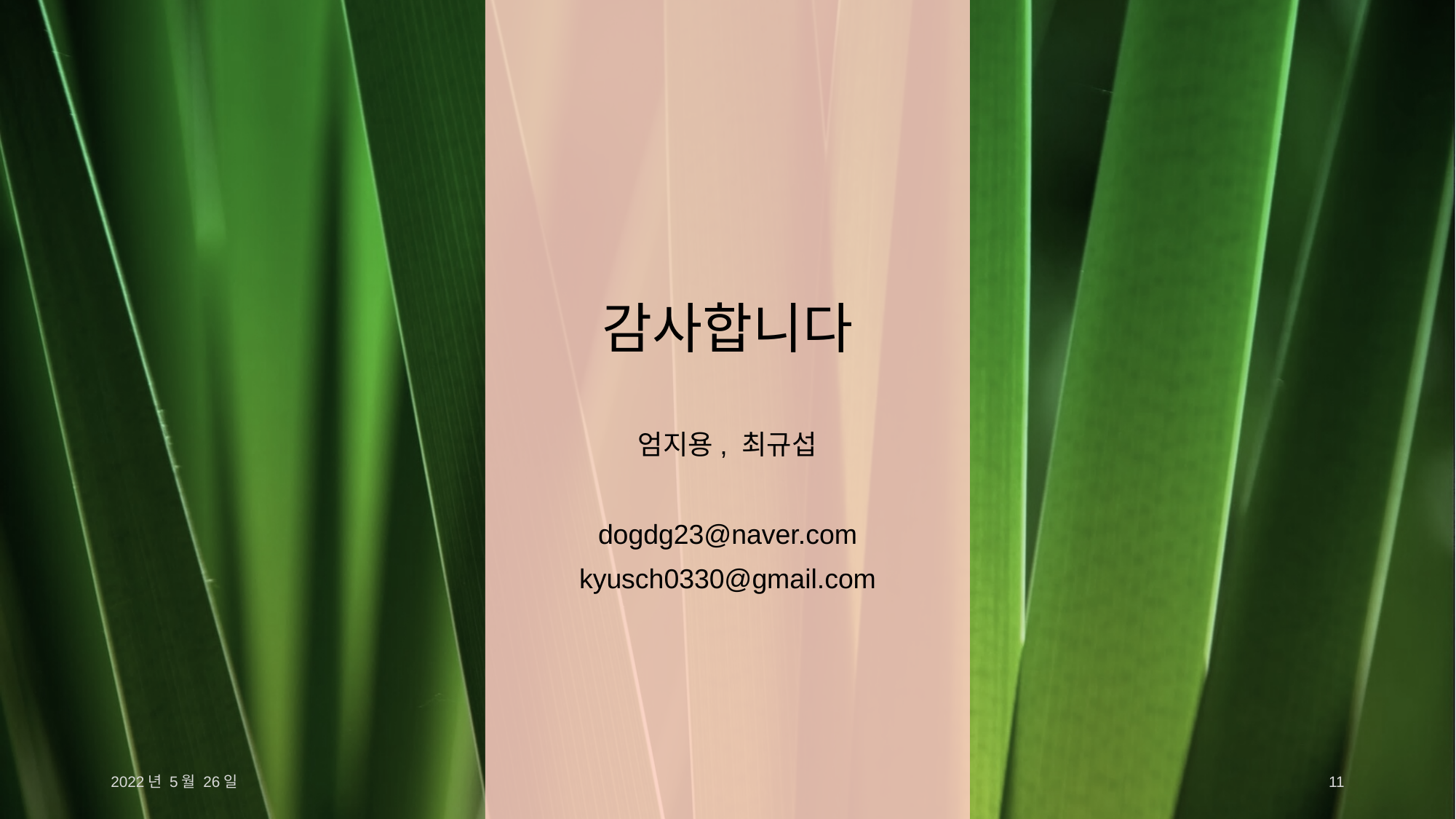

# 감사합니다
엄지용, 최규섭

dogdg23@naver.com
kyusch0330@gmail.com
2022년 5월 26일
11